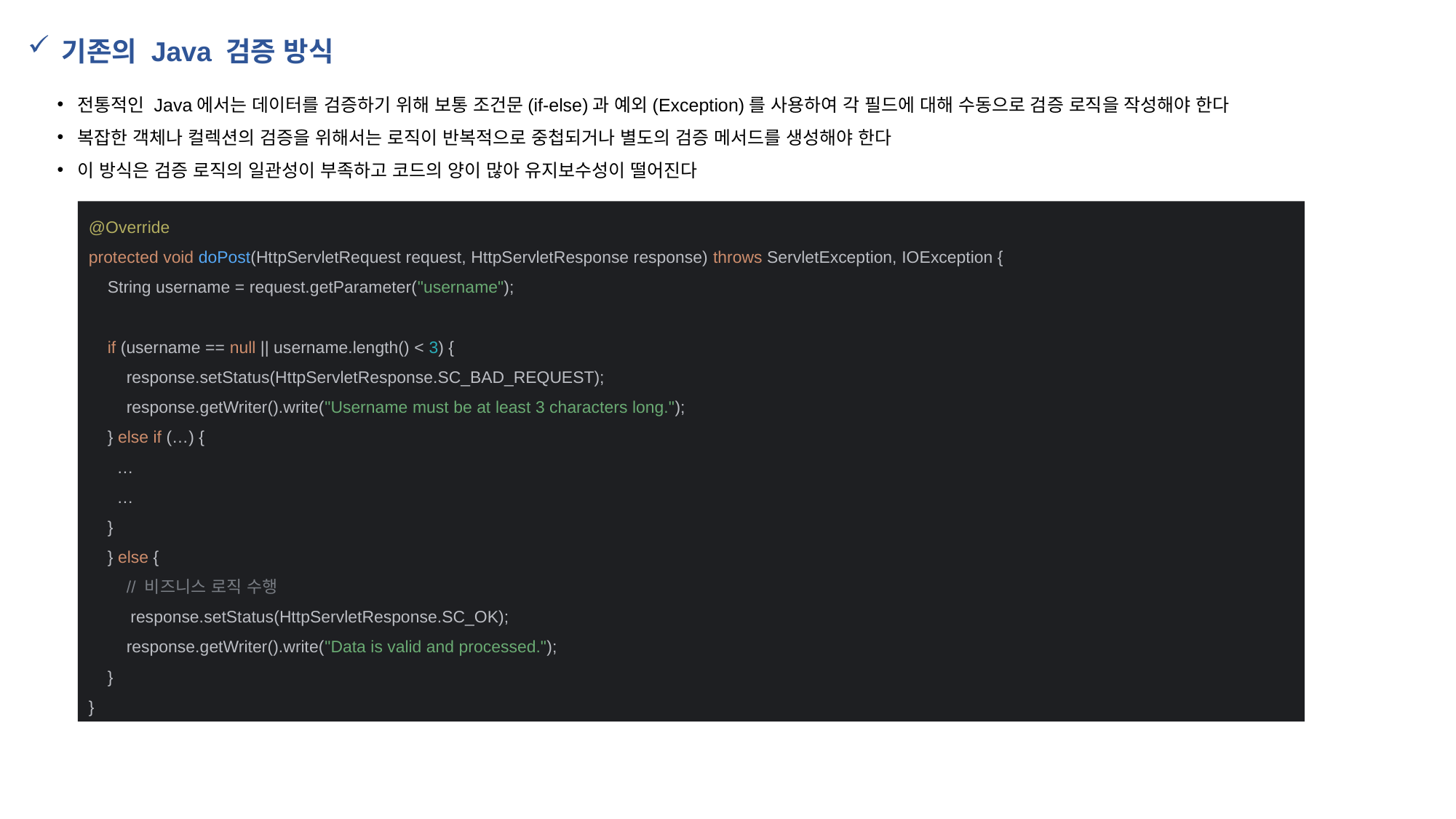

기존의 Java 검증 방식
전통적인 Java에서는 데이터를 검증하기 위해 보통 조건문(if-else)과 예외(Exception)를 사용하여 각 필드에 대해 수동으로 검증 로직을 작성해야 한다
복잡한 객체나 컬렉션의 검증을 위해서는 로직이 반복적으로 중첩되거나 별도의 검증 메서드를 생성해야 한다
이 방식은 검증 로직의 일관성이 부족하고 코드의 양이 많아 유지보수성이 떨어진다
@Override
protected void doPost(HttpServletRequest request, HttpServletResponse response) throws ServletException, IOException {
    String username = request.getParameter("username");
    if (username == null || username.length() < 3) {
        response.setStatus(HttpServletResponse.SC_BAD_REQUEST);
        response.getWriter().write("Username must be at least 3 characters long.");
    } else if (…) {
      …
      …
    }
    } else {
        // 비즈니스 로직 수행
        response.setStatus(HttpServletResponse.SC_OK);
        response.getWriter().write("Data is valid and processed.");
    }
}